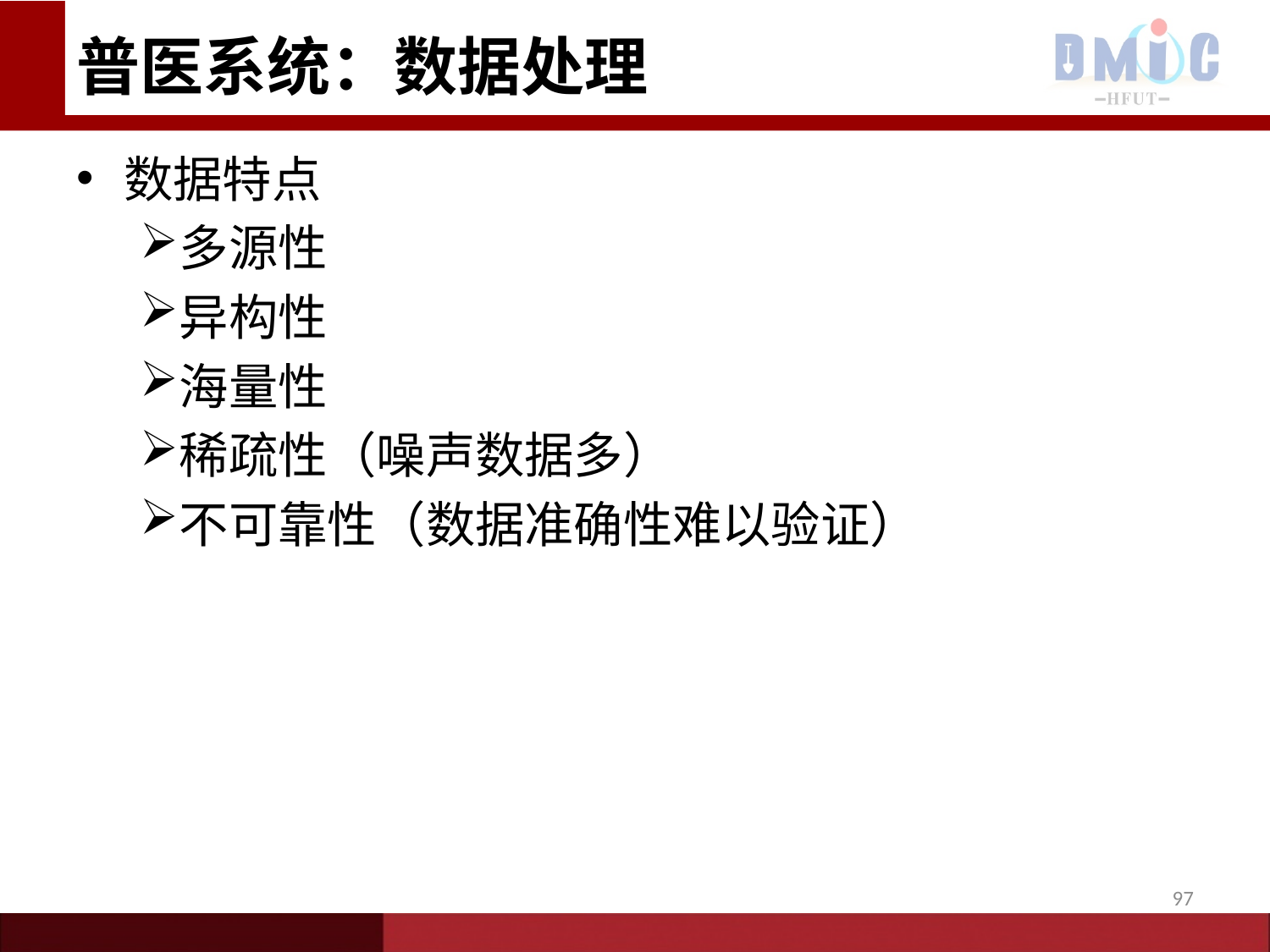

# 普医系统：数据处理
数据特点
多源性
异构性
海量性
稀疏性（噪声数据多）
不可靠性（数据准确性难以验证）

97